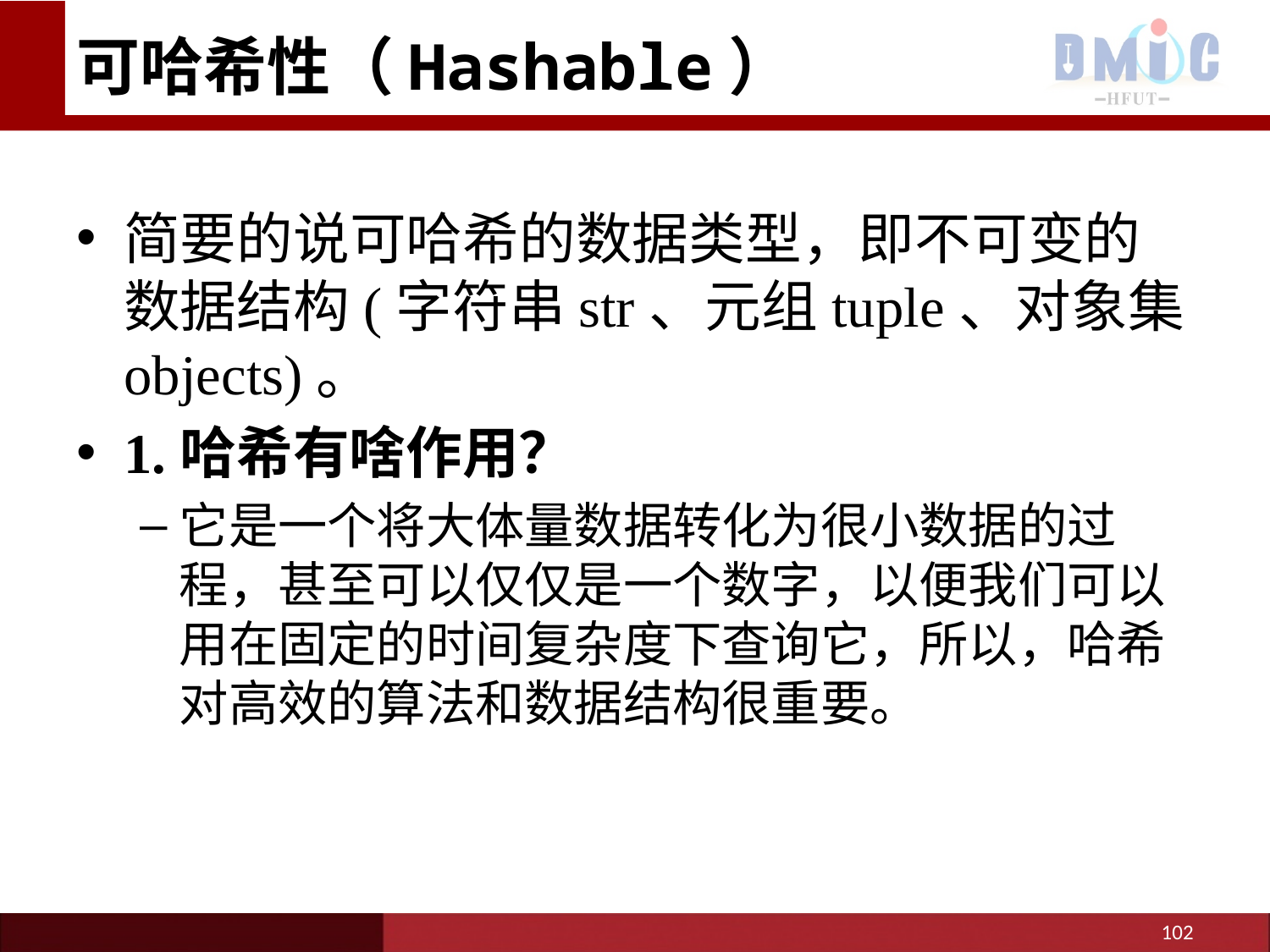

# 可哈希性（Hashable）
简要的说可哈希的数据类型，即不可变的数据结构(字符串str、元组tuple、对象集objects)。
1.哈希有啥作用？
它是一个将大体量数据转化为很小数据的过程，甚至可以仅仅是一个数字，以便我们可以用在固定的时间复杂度下查询它，所以，哈希对高效的算法和数据结构很重要。
102